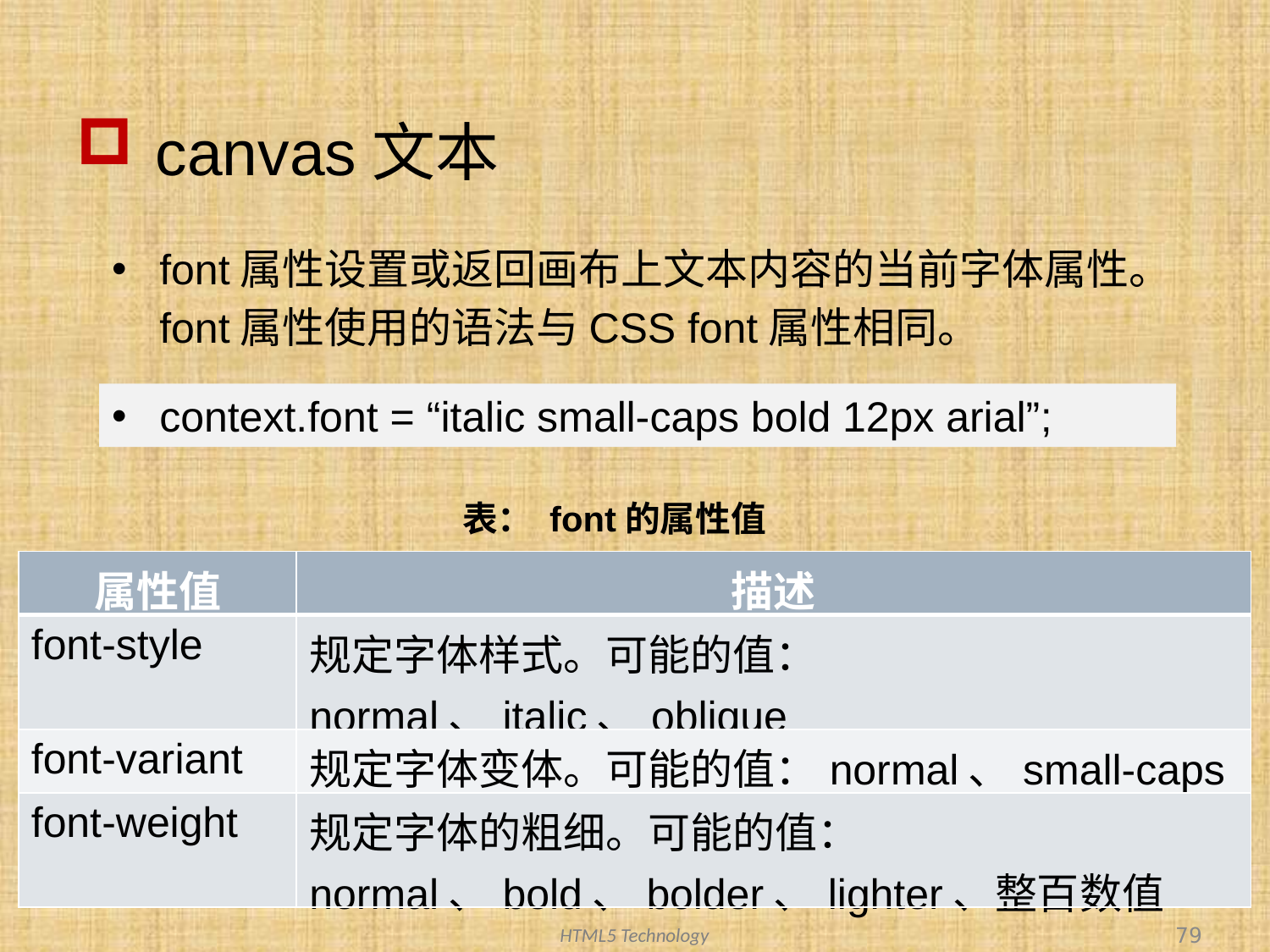

# canvas文本
font属性设置或返回画布上文本内容的当前字体属性。font属性使用的语法与CSS font属性相同。
context.font = “italic small-caps bold 12px arial”;
表： font的属性值
| 属性值 | 描述 |
| --- | --- |
| font-style | 规定字体样式。可能的值：normal、italic、oblique |
| font-variant | 规定字体变体。可能的值：normal、small-caps |
| font-weight | 规定字体的粗细。可能的值：normal、bold、bolder、lighter、整百数值 |
79
HTML5 Technology